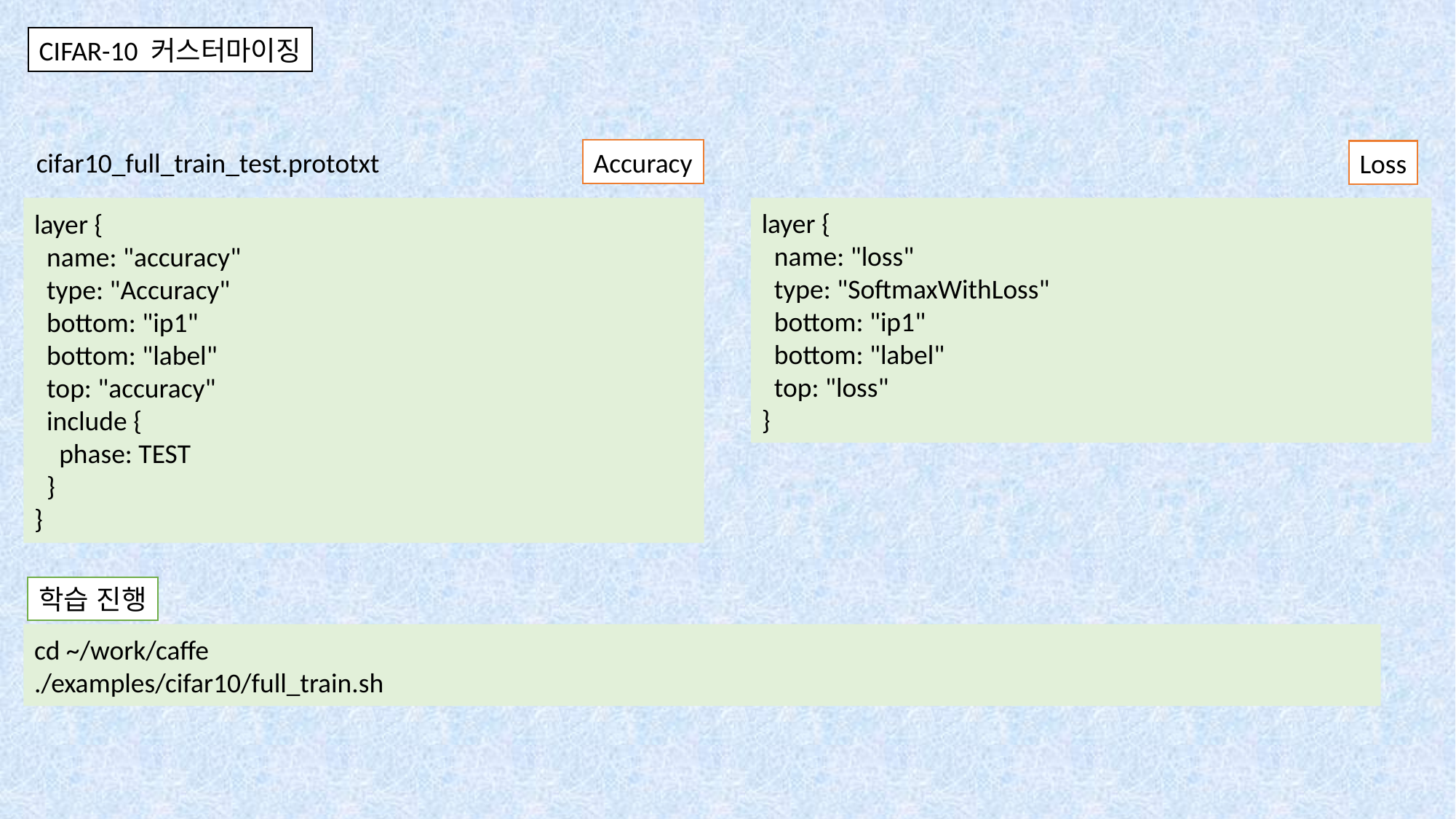

CIFAR-10 커스터마이징
cifar10_full_train_test.prototxt
Accuracy
Loss
layer {
  name: "accuracy"
  type: "Accuracy"
  bottom: "ip1"
  bottom: "label"
  top: "accuracy"
  include {
    phase: TEST
  }
}
layer {
  name: "loss"
  type: "SoftmaxWithLoss"
  bottom: "ip1"
  bottom: "label"
  top: "loss"
}
학습 진행
cd ~/work/caffe
./examples/cifar10/full_train.sh